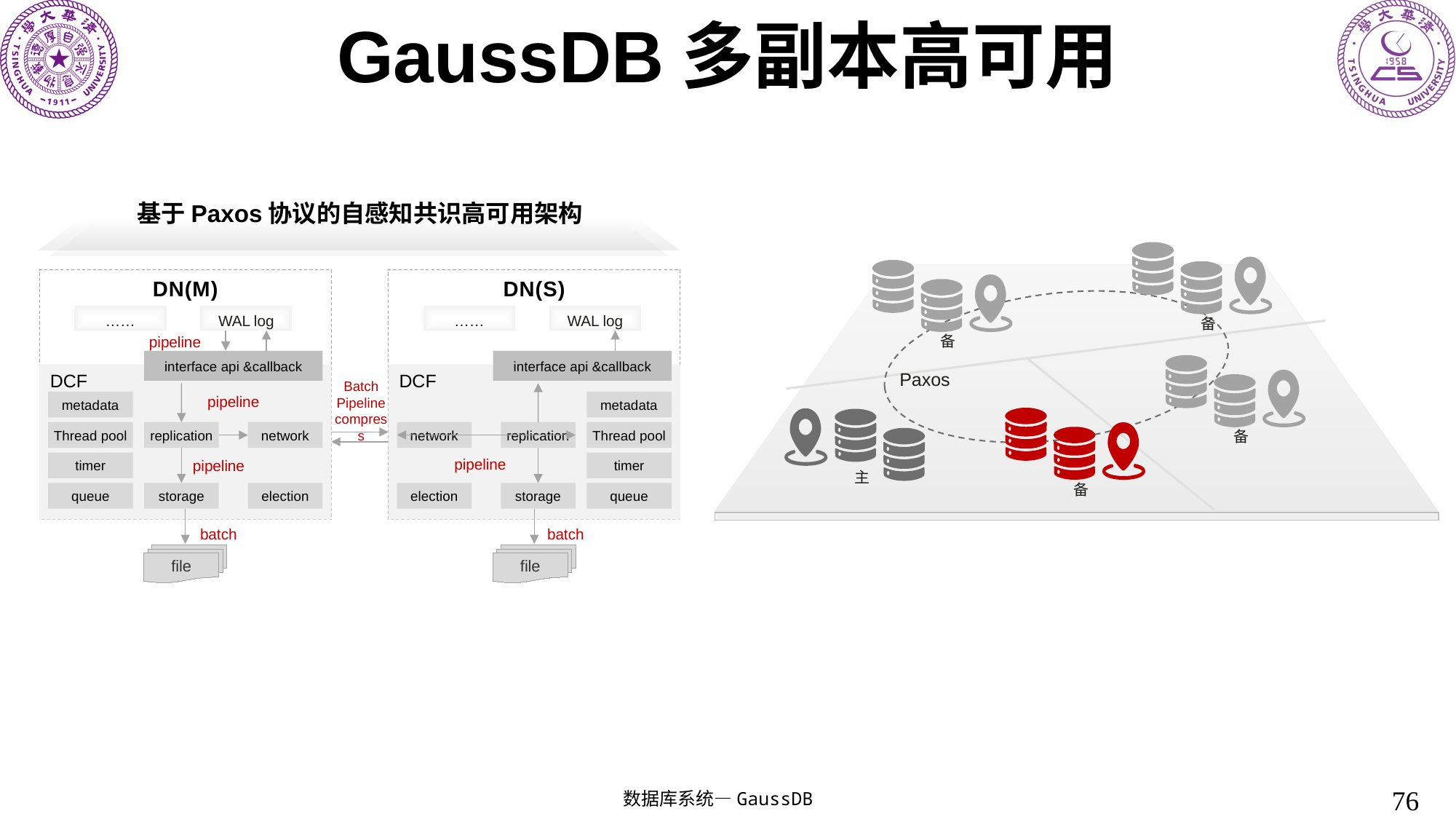

# GaussDB多副本高可用
基于Paxos协议的自感知共识高可用架构

DN(M)
DN(S)
……
WAL log
……
WAL log
pipeline
interface api &callback
interface api &callback
DCF
DCF
Batch
Pipeline
compress
metadata
metadata
pipeline
Thread pool
replication
network
network
replication
Thread pool
timer
timer
pipeline
pipeline
queue
storage
election
election
storage
queue
batch
batch
file
file
file
file
file
file

备
备

Paxos

备
主
备
76
数据库系统—GaussDB